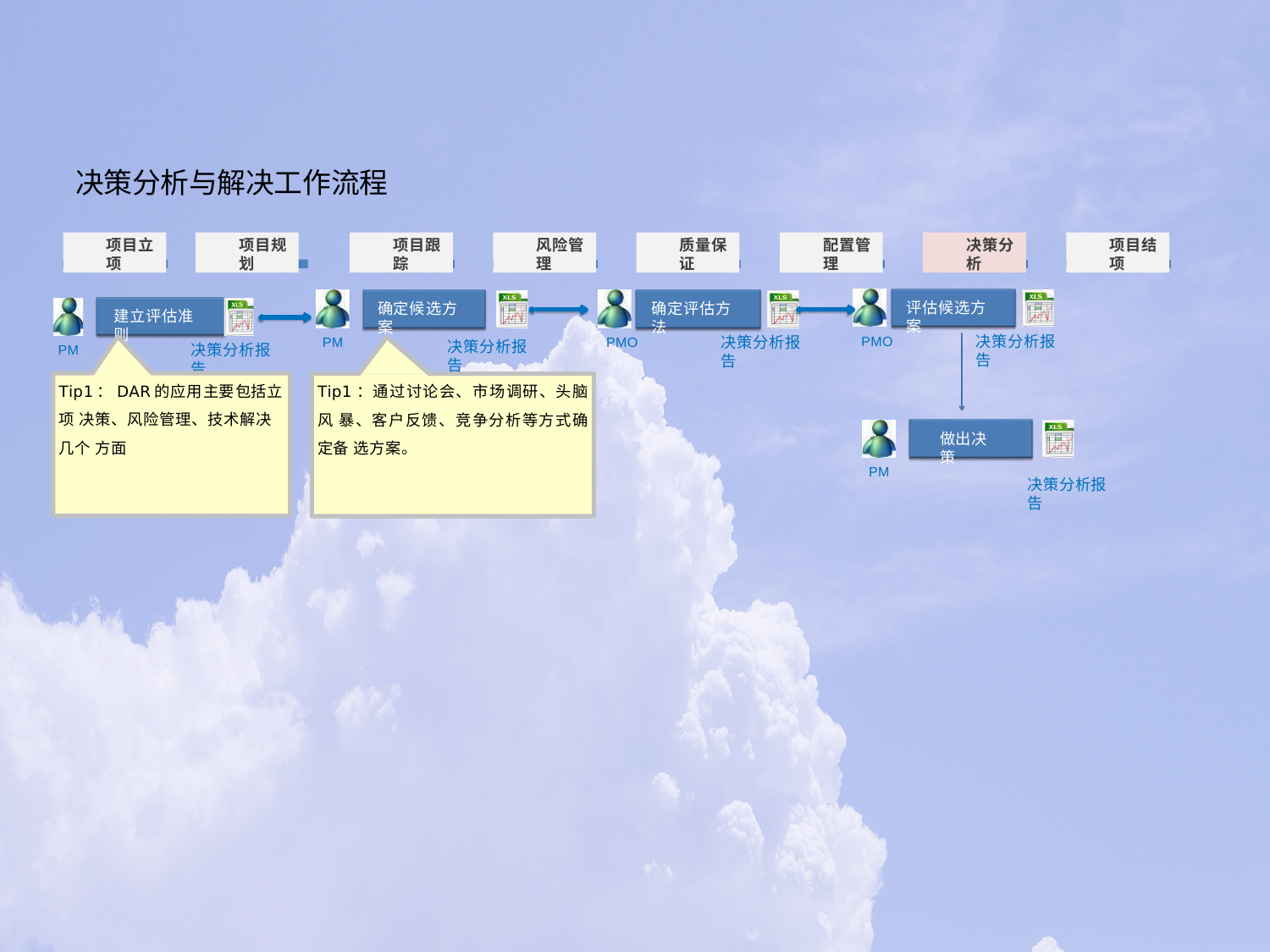

# 决策分析与解决工作流程
项目立项
项目规划
项目跟踪
风险管理
质量保证
配置管理
决策分析
项目结项

评估候选方案

确定候选方案
确定评估方法

建立评估准则

决策分析报告
决策分析报告
PMO
PM
PMO

决策分析报告

决策分析报告
PM
Tip1：DAR的应用主要包括立项 决策、风险管理、技术解决几个 方面
Tip1：通过讨论会、市场调研、头脑风 暴、客户反馈、竞争分析等方式确定备 选方案。

做出决策
PM
决策分析报告
18